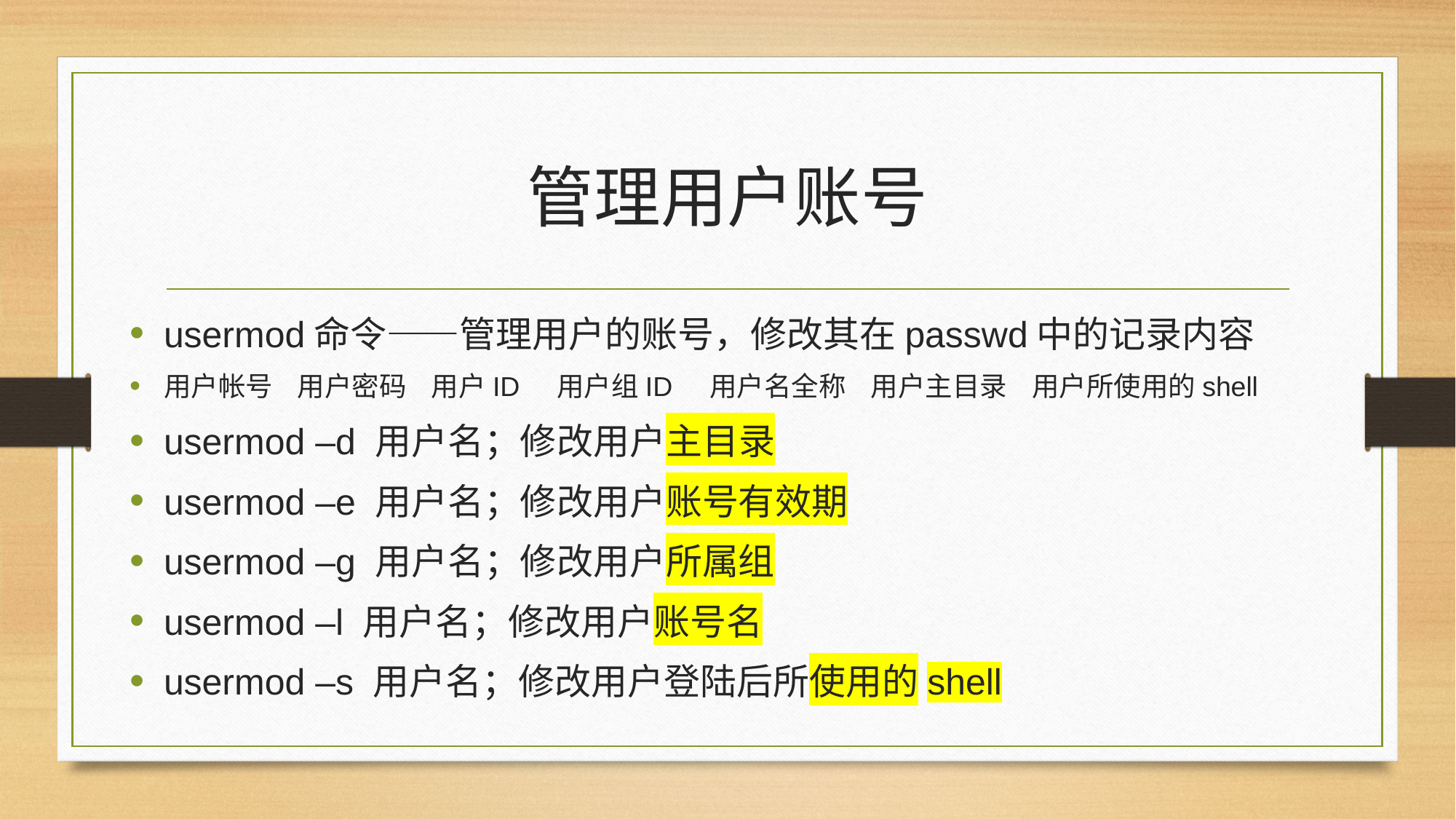

# 管理用户账号
usermod命令——管理用户的账号，修改其在passwd中的记录内容
用户帐号    用户密码    用户ID    用户组ID    用户名全称    用户主目录    用户所使用的shell
usermod –d 用户名；修改用户主目录
usermod –e 用户名；修改用户账号有效期
usermod –g 用户名；修改用户所属组
usermod –l 用户名；修改用户账号名
usermod –s 用户名；修改用户登陆后所使用的shell